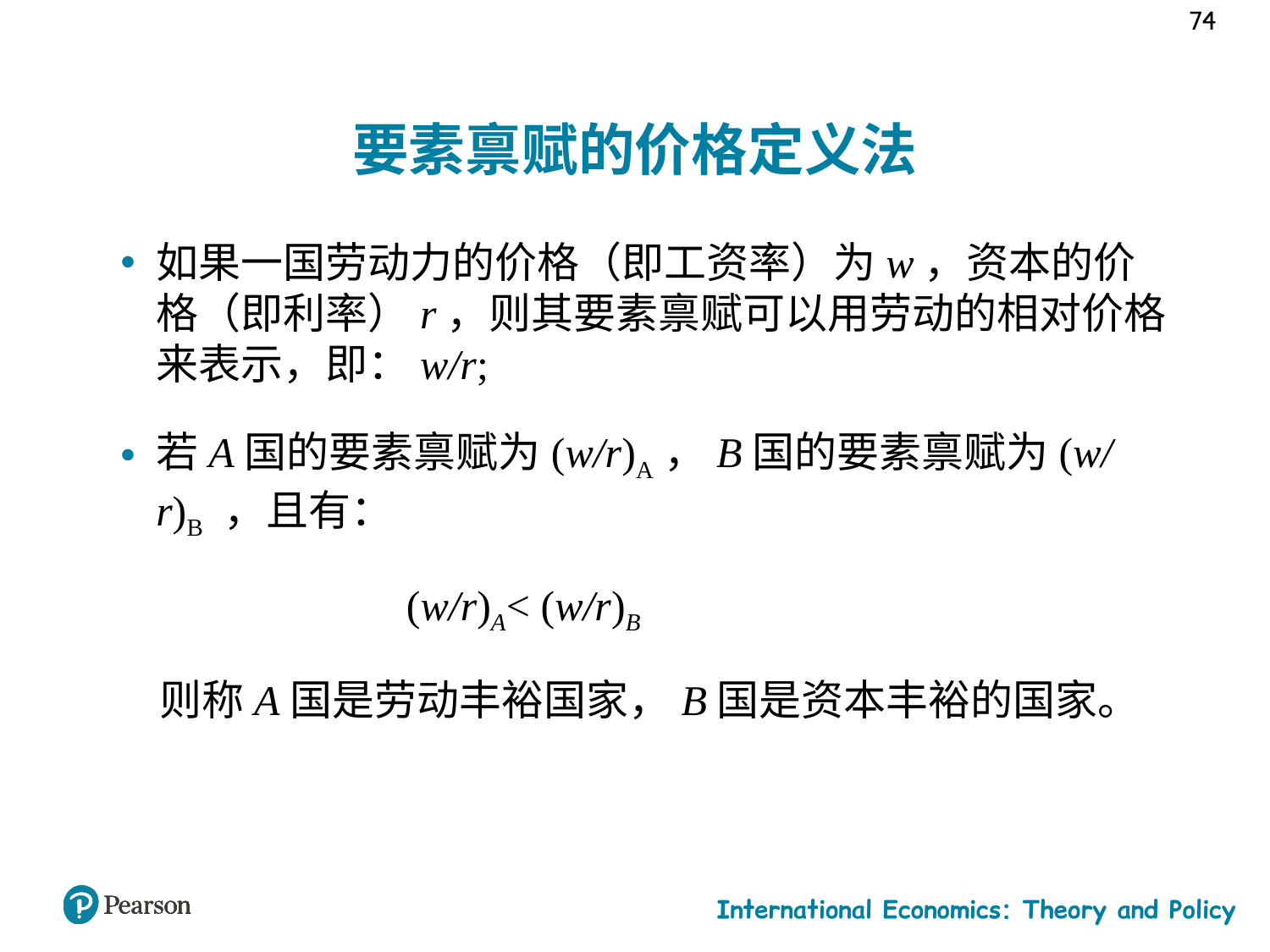

74
# 要素禀赋的价格定义法
如果一国劳动力的价格（即工资率）为w，资本的价格（即利率）r，则其要素禀赋可以用劳动的相对价格来表示，即：w/r;
若A国的要素禀赋为(w/r)A，B国的要素禀赋为(w/r)B ，且有：
                           (w/r)A< (w/r)B
   则称A国是劳动丰裕国家，B国是资本丰裕的国家。